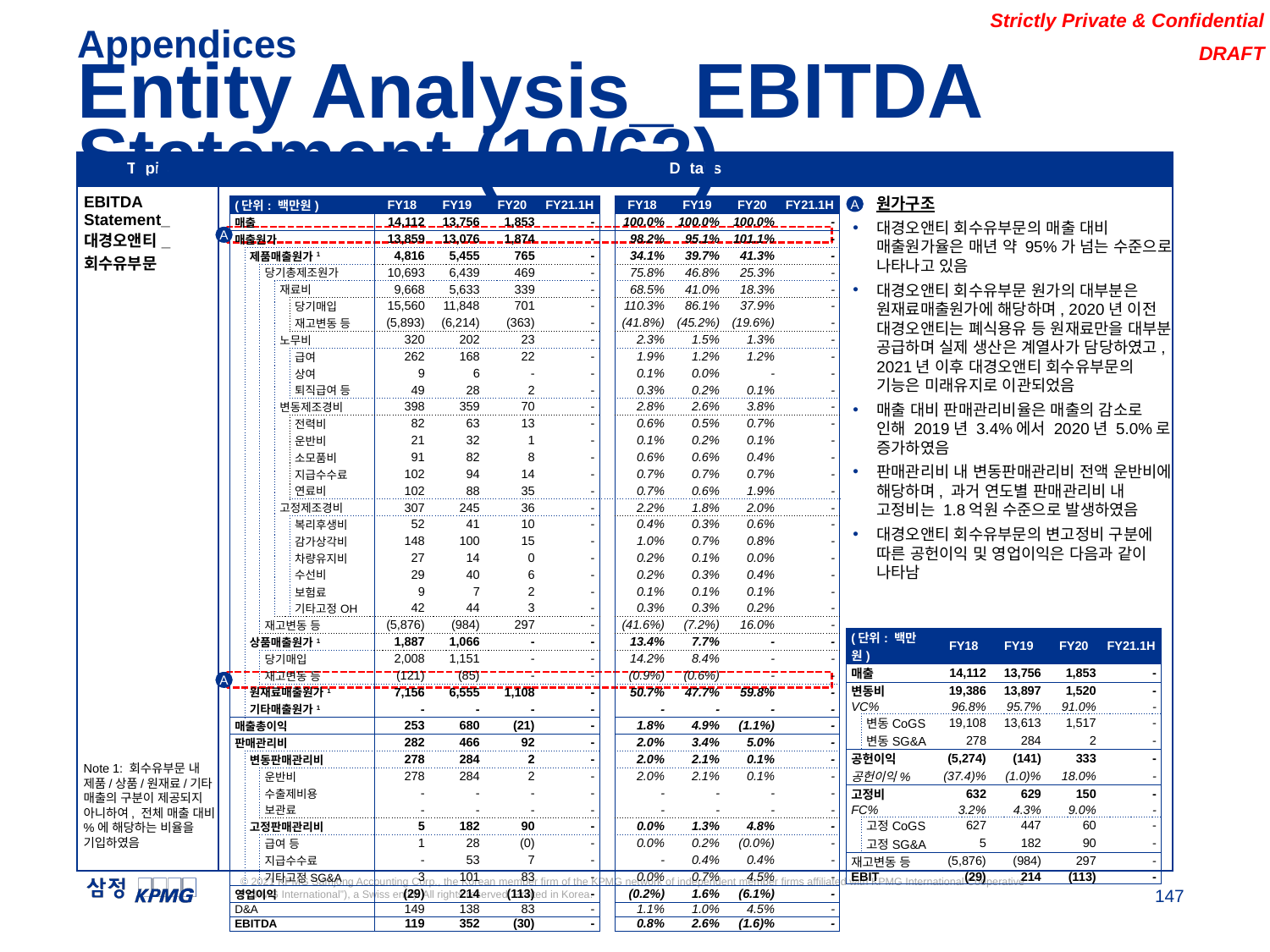

Appendices
Entity Analysis_ EBITDA Statement (10/63)
| Topic | Details |
| --- | --- |
| EBITDA Statement\_ 대경오앤티\_ 회수유부문 |  |
원가구조
대경오앤티 회수유부문의 매출 대비 매출원가율은 매년 약 95%가 넘는 수준으로 나타나고 있음
대경오앤티 회수유부문 원가의 대부분은 원재료매출원가에 해당하며, 2020년 이전 대경오앤티는 폐식용유 등 원재료만을 대부분 공급하며 실제 생산은 계열사가 담당하였고, 2021년 이후 대경오앤티 회수유부문의 기능은 미래유지로 이관되었음
매출 대비 판매관리비율은 매출의 감소로 인해 2019년 3.4%에서 2020년 5.0%로 증가하였음
판매관리비 내 변동판매관리비 전액 운반비에 해당하며, 과거 연도별 판매관리비 내 고정비는 1.8억원 수준으로 발생하였음
대경오앤티 회수유부문의 변고정비 구분에 따른 공헌이익 및 영업이익은 다음과 같이 나타남

| (단위: 백만원) |  |  |  |  | FY18 | FY19 | FY20 | FY21.1H |  | FY18 | FY19 | FY20 | FY21.1H |
| --- | --- | --- | --- | --- | --- | --- | --- | --- | --- | --- | --- | --- | --- |
| 매출 |  |  |  |  | 14,112 | 13,756 | 1,853 | - |  | 100.0% | 100.0% | 100.0% | - |
| 매출원가 |  |  |  |  | 13,859 | 13,076 | 1,874 | - |  | 98.2% | 95.1% | 101.1% | - |
|  | 제품매출원가1 |  |  |  | 4,816 | 5,455 | 765 | - |  | 34.1% | 39.7% | 41.3% | - |
|  |  | 당기총제조원가 |  |  | 10,693 | 6,439 | 469 | - |  | 75.8% | 46.8% | 25.3% | - |
|  |  |  | 재료비 |  | 9,668 | 5,633 | 339 | - |  | 68.5% | 41.0% | 18.3% | - |
|  |  |  |  | 당기매입 | 15,560 | 11,848 | 701 | - |  | 110.3% | 86.1% | 37.9% | - |
|  |  |  |  | 재고변동 등 | (5,893) | (6,214) | (363) | - |  | (41.8%) | (45.2%) | (19.6%) | - |
|  |  |  | 노무비 |  | 320 | 202 | 23 | - |  | 2.3% | 1.5% | 1.3% | - |
|  |  |  |  | 급여 | 262 | 168 | 22 | - |  | 1.9% | 1.2% | 1.2% | - |
|  |  |  |  | 상여 | 9 | 6 | - | - |  | 0.1% | 0.0% | - | - |
|  |  |  |  | 퇴직급여 등 | 49 | 28 | 2 | - |  | 0.3% | 0.2% | 0.1% | - |
|  |  |  | 변동제조경비 |  | 398 | 359 | 70 | - |  | 2.8% | 2.6% | 3.8% | - |
|  |  |  |  | 전력비 | 82 | 63 | 13 | - |  | 0.6% | 0.5% | 0.7% | - |
|  |  |  |  | 운반비 | 21 | 32 | 1 | - |  | 0.1% | 0.2% | 0.1% | - |
|  |  |  |  | 소모품비 | 91 | 82 | 8 | - |  | 0.6% | 0.6% | 0.4% | - |
|  |  |  |  | 지급수수료 | 102 | 94 | 14 | - |  | 0.7% | 0.7% | 0.7% | - |
|  |  |  |  | 연료비 | 102 | 88 | 35 | - |  | 0.7% | 0.6% | 1.9% | - |
|  |  |  | 고정제조경비 |  | 307 | 245 | 36 | - |  | 2.2% | 1.8% | 2.0% | - |
|  |  |  |  | 복리후생비 | 52 | 41 | 10 | - |  | 0.4% | 0.3% | 0.6% | - |
|  |  |  |  | 감가상각비 | 148 | 100 | 15 | - |  | 1.0% | 0.7% | 0.8% | - |
|  |  |  |  | 차량유지비 | 27 | 14 | 0 | - |  | 0.2% | 0.1% | 0.0% | - |
|  |  |  |  | 수선비 | 29 | 40 | 6 | - |  | 0.2% | 0.3% | 0.4% | - |
|  |  |  |  | 보험료 | 9 | 7 | 2 | - |  | 0.1% | 0.1% | 0.1% | - |
|  |  |  |  | 기타고정OH | 42 | 44 | 3 | - |  | 0.3% | 0.3% | 0.2% | - |
|  |  | 재고변동 등 |  |  | (5,876) | (984) | 297 | - |  | (41.6%) | (7.2%) | 16.0% | - |
|  | 상품매출원가1 |  |  |  | 1,887 | 1,066 | - | - |  | 13.4% | 7.7% | - | - |
|  |  | 당기매입 |  |  | 2,008 | 1,151 | - | - |  | 14.2% | 8.4% | - | - |
|  |  | 재고변동 등 |  |  | (121) | (85) | - | - |  | (0.9%) | (0.6%) | - | - |
|  | 원재료매출원가1 |  |  |  | 7,156 | 6,555 | 1,108 | - |  | 50.7% | 47.7% | 59.8% | - |
|  | 기타매출원가1 |  |  |  | - | - | - | - |  | - | - | - | - |
| 매출총이익 |  |  |  |  | 253 | 680 | (21) | - |  | 1.8% | 4.9% | (1.1%) | - |
| 판매관리비 |  |  |  |  | 282 | 466 | 92 | - |  | 2.0% | 3.4% | 5.0% | - |
|  | 변동판매관리비 |  |  |  | 278 | 284 | 2 | - |  | 2.0% | 2.1% | 0.1% | - |
|  |  | 운반비 |  |  | 278 | 284 | 2 | - |  | 2.0% | 2.1% | 0.1% | - |
|  |  | 수출제비용 |  |  | - | - | - | - |  | - | - | - | - |
|  |  | 보관료 |  |  | - | - | - | - |  | - | - | - | - |
|  | 고정판매관리비 |  |  |  | 5 | 182 | 90 | - |  | 0.0% | 1.3% | 4.8% | - |
|  |  | 급여 등 |  |  | 1 | 28 | (0) | - |  | 0.0% | 0.2% | (0.0%) | - |
|  |  | 지급수수료 |  |  | - | 53 | 7 | - |  | - | 0.4% | 0.4% | - |
|  |  | 기타고정SG&A |  |  | 3 | 101 | 83 | - |  | 0.0% | 0.7% | 4.5% | - |
| 영업이익 |  |  |  |  | (29) | 214 | (113) | - |  | (0.2%) | 1.6% | (6.1%) | - |
| D&A |  |  |  |  | 149 | 138 | 83 | - |  | 1.1% | 1.0% | 4.5% | - |
| EBITDA |  |  |  |  | 119 | 352 | (30) | - |  | 0.8% | 2.6% | (1.6)% | - |
A
A

| (단위: 백만원) |  | FY18 | FY19 | FY20 | FY21.1H |
| --- | --- | --- | --- | --- | --- |
| 매출 |  | 14,112 | 13,756 | 1,853 | - |
| 변동비 |  | 19,386 | 13,897 | 1,520 | - |
| VC% |  | 96.8% | 95.7% | 91.0% | - |
|  | 변동CoGS | 19,108 | 13,613 | 1,517 | - |
|  | 변동SG&A | 278 | 284 | 2 | - |
| 공헌이익 |  | (5,274) | (141) | 333 | - |
| 공헌이익% |  | (37.4)% | (1.0)% | 18.0% | - |
| 고정비 |  | 632 | 629 | 150 | - |
| FC% |  | 3.2% | 4.3% | 9.0% | - |
|  | 고정CoGS | 627 | 447 | 60 | - |
|  | 고정SG&A | 5 | 182 | 90 | - |
| 재고변동 등 |  | (5,876) | (984) | 297 | - |
| EBIT |  | (29) | 214 | (113) | - |
A

Note 1: 회수유부문 내 제품/상품/원재료/기타 매출의 구분이 제공되지 아니하여, 전체 매출 대비 %에 해당하는 비율을 기입하였음